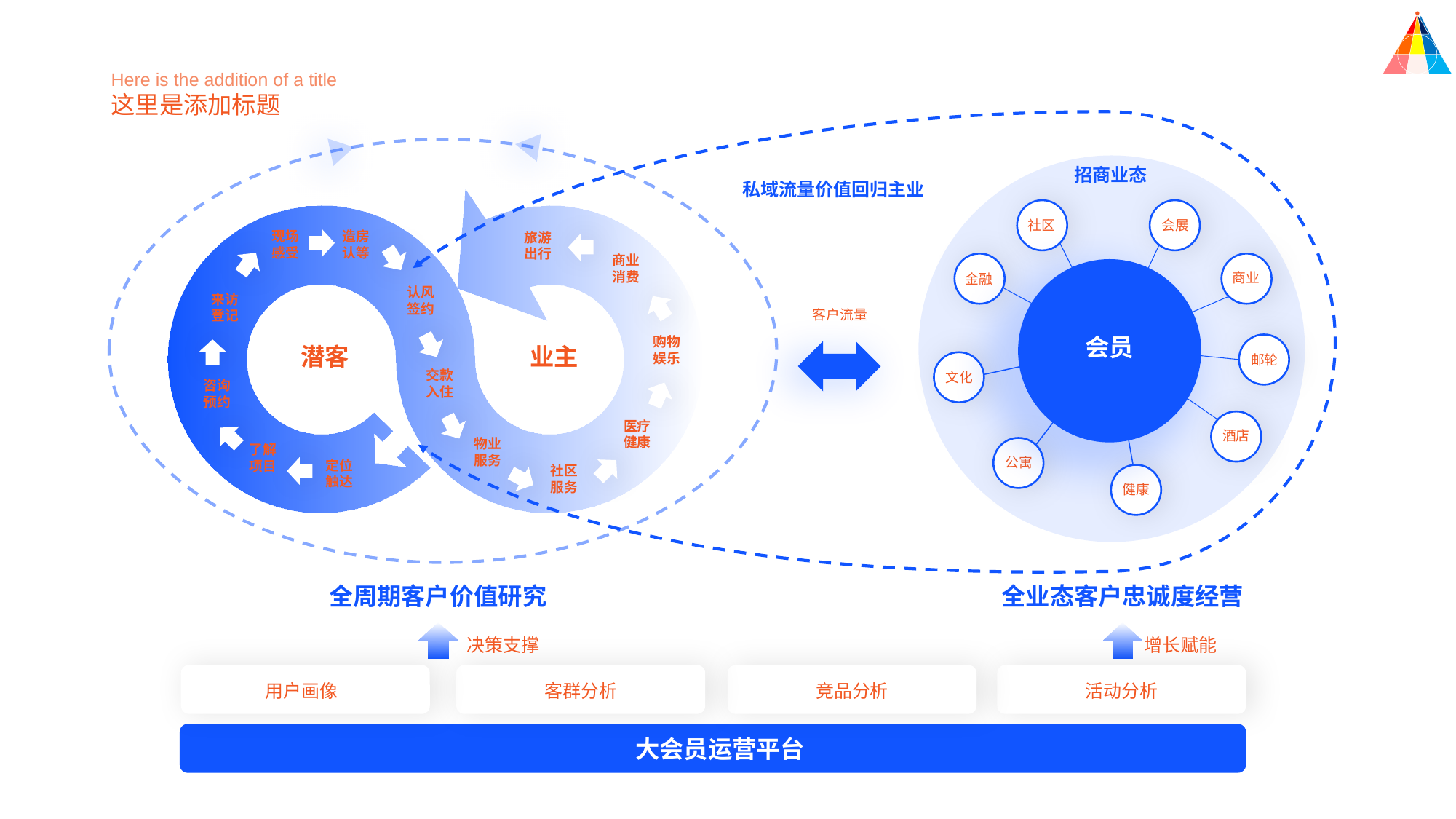

Here is the addition of a title
这里是添加标题

招商业态
私域流量价值回归主业

社区
会展
造房
认等
现场
感受
旅游
出行

商业
消费

商业
金融
认风
签约
来访
登记

客户流量
会员
购物
娱乐

潜客
业主

邮轮

交款
入住
文化
咨询
预约

医疗
健康

酒店

物业
服务
了解
项目

公寓
定位
触达

社区
服务

健康
全周期客户价值研究
全业态客户忠诚度经营

决策支撑
增长赋能

用户画像
客群分析
竞品分析
活动分析

大会员运营平台